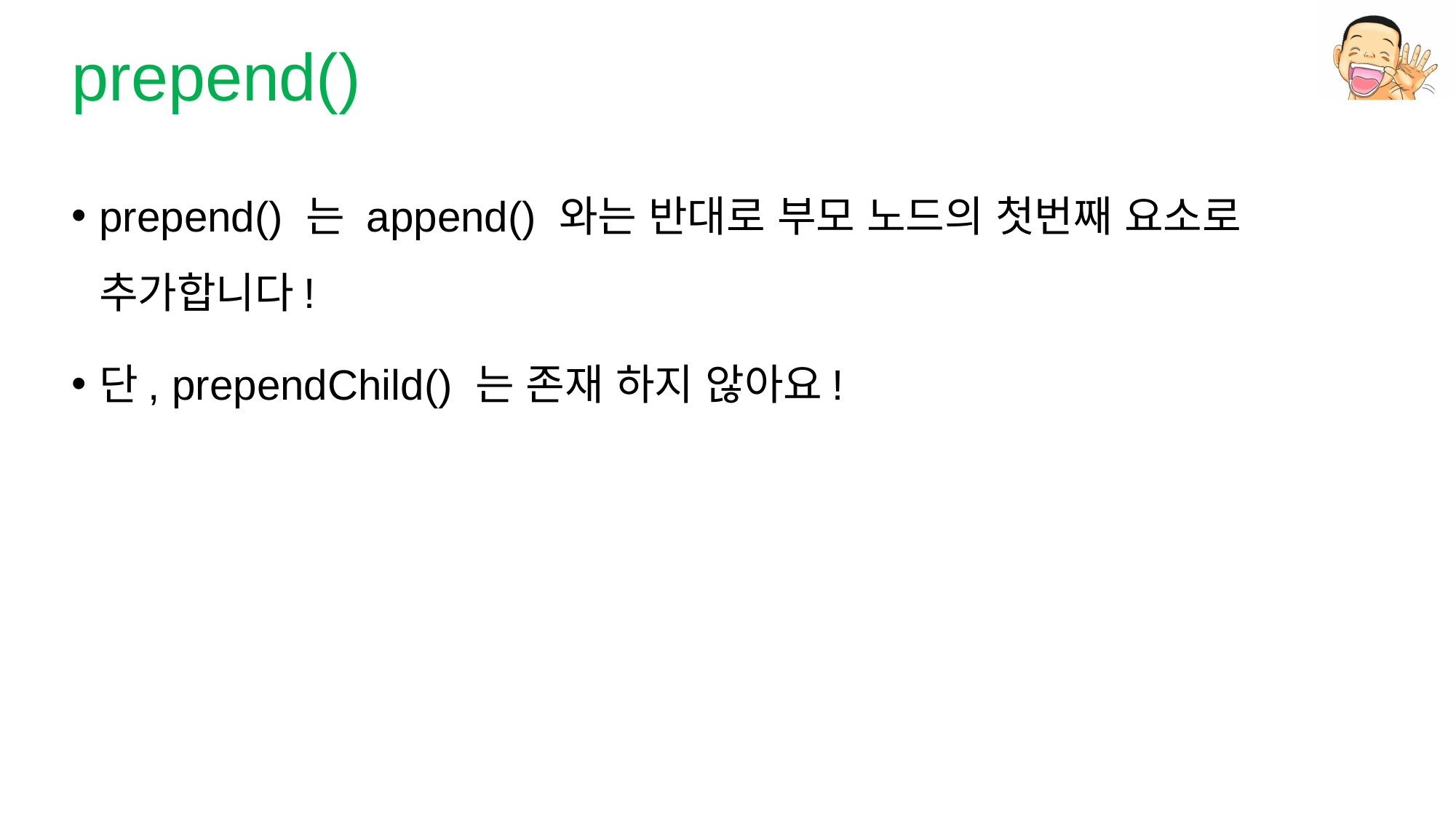

# prepend()
prepend() 는 append() 와는 반대로 부모 노드의 첫번째 요소로 추가합니다!
단, prependChild() 는 존재 하지 않아요!